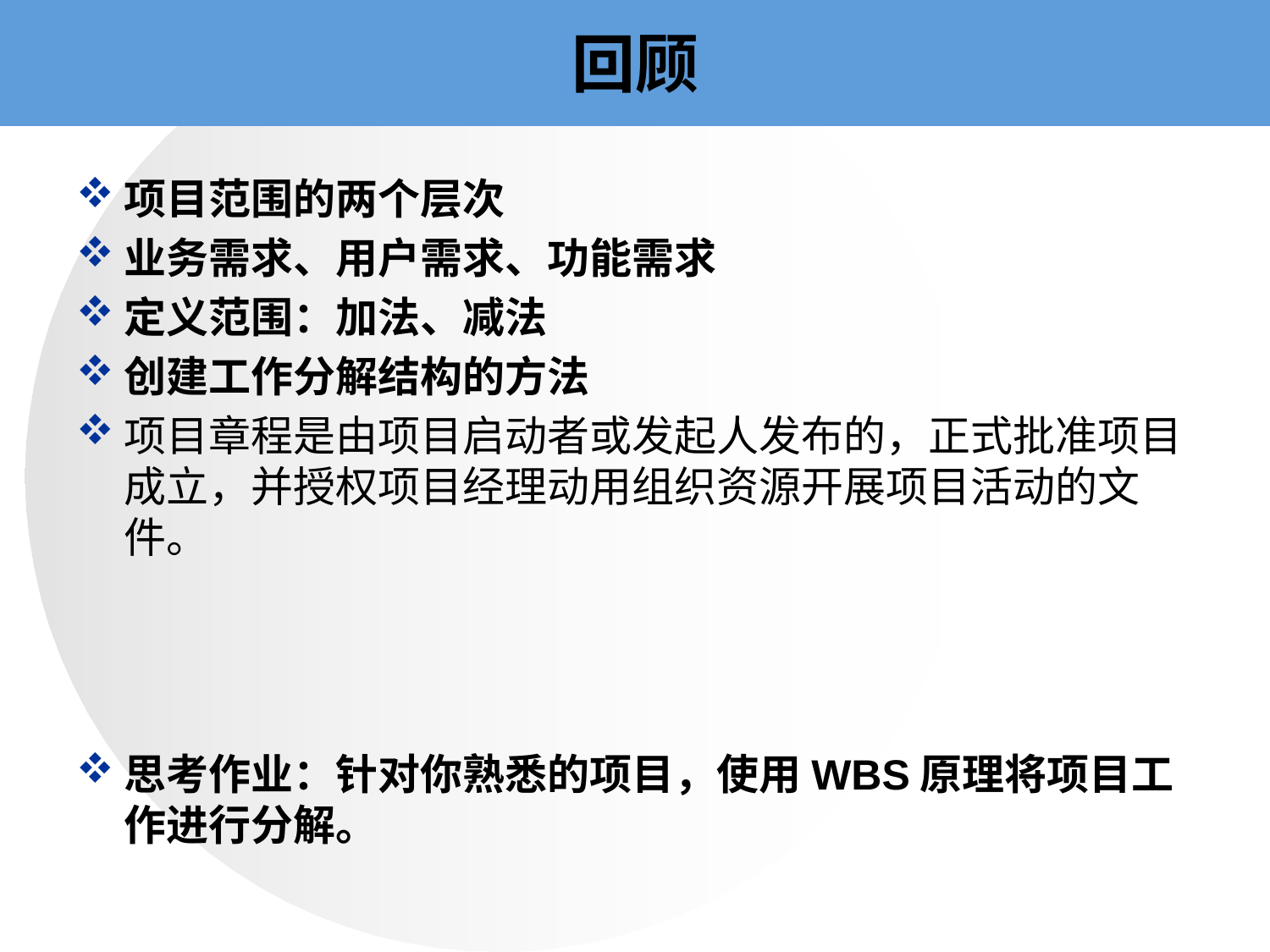

# 回顾
项目范围的两个层次
业务需求、用户需求、功能需求
定义范围：加法、减法
创建工作分解结构的方法
项目章程是由项目启动者或发起人发布的，正式批准项目成立，并授权项目经理动用组织资源开展项目活动的文件。

思考作业：针对你熟悉的项目，使用WBS原理将项目工作进行分解。